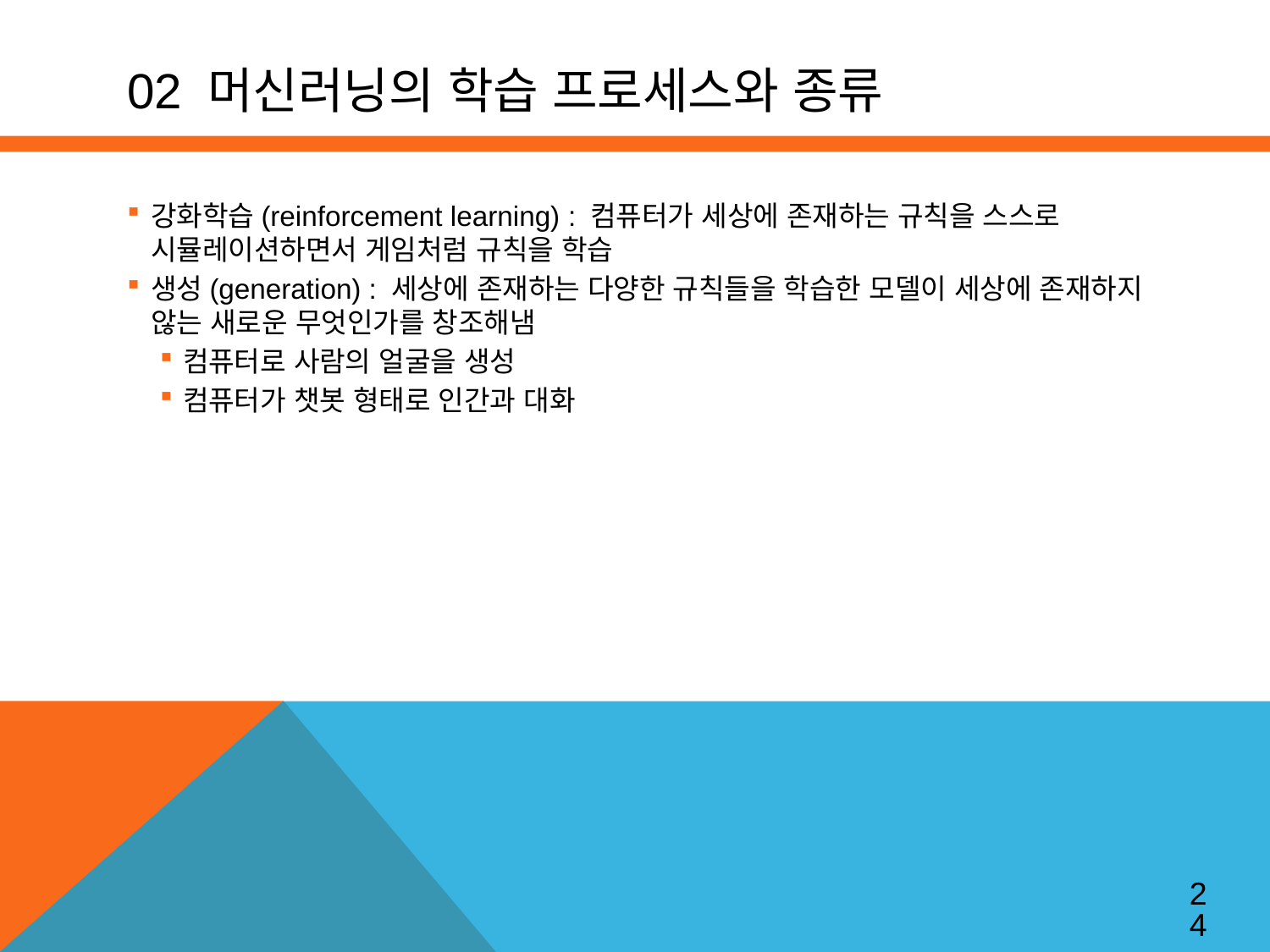

# 02 머신러닝의 학습 프로세스와 종류

강화학습(reinforcement learning) : 컴퓨터가 세상에 존재하는 규칙을 스스로 시뮬레이션하면서 게임처럼 규칙을 학습
생성(generation) : 세상에 존재하는 다양한 규칙들을 학습한 모델이 세상에 존재하지 않는 새로운 무엇인가를 창조해냄
컴퓨터로 사람의 얼굴을 생성
컴퓨터가 챗봇 형태로 인간과 대화
24